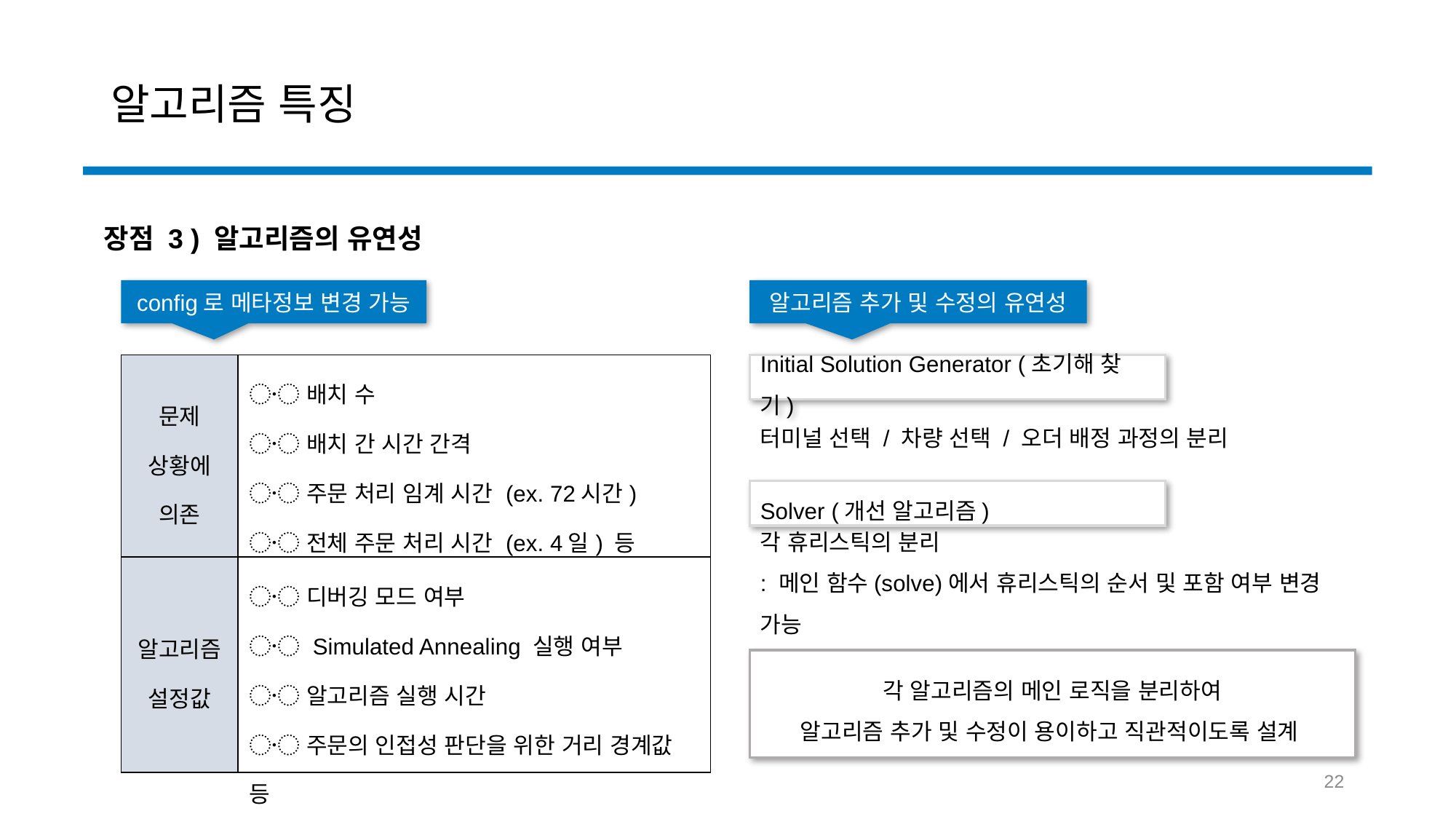

# 알고리즘 특징

장점 3 ) 알고리즘의 유연성
config로 메타정보 변경 가능
알고리즘 추가 및 수정의 유연성
| 문제 상황에 의존 | 〮 배치 수 〮 배치 간 시간 간격 〮 주문 처리 임계 시간 (ex. 72시간) 〮 전체 주문 처리 시간 (ex. 4일) 등 |
| --- | --- |
| 알고리즘 설정값 | 〮 디버깅 모드 여부 〮 Simulated Annealing 실행 여부 〮 알고리즘 실행 시간 〮 주문의 인접성 판단을 위한 거리 경계값 등 |
Initial Solution Generator (초기해 찾기)
터미널 선택 / 차량 선택 / 오더 배정 과정의 분리
Solver (개선 알고리즘)
각 휴리스틱의 분리
: 메인 함수(solve)에서 휴리스틱의 순서 및 포함 여부 변경 가능
각 알고리즘의 메인 로직을 분리하여
알고리즘 추가 및 수정이 용이하고 직관적이도록 설계
22